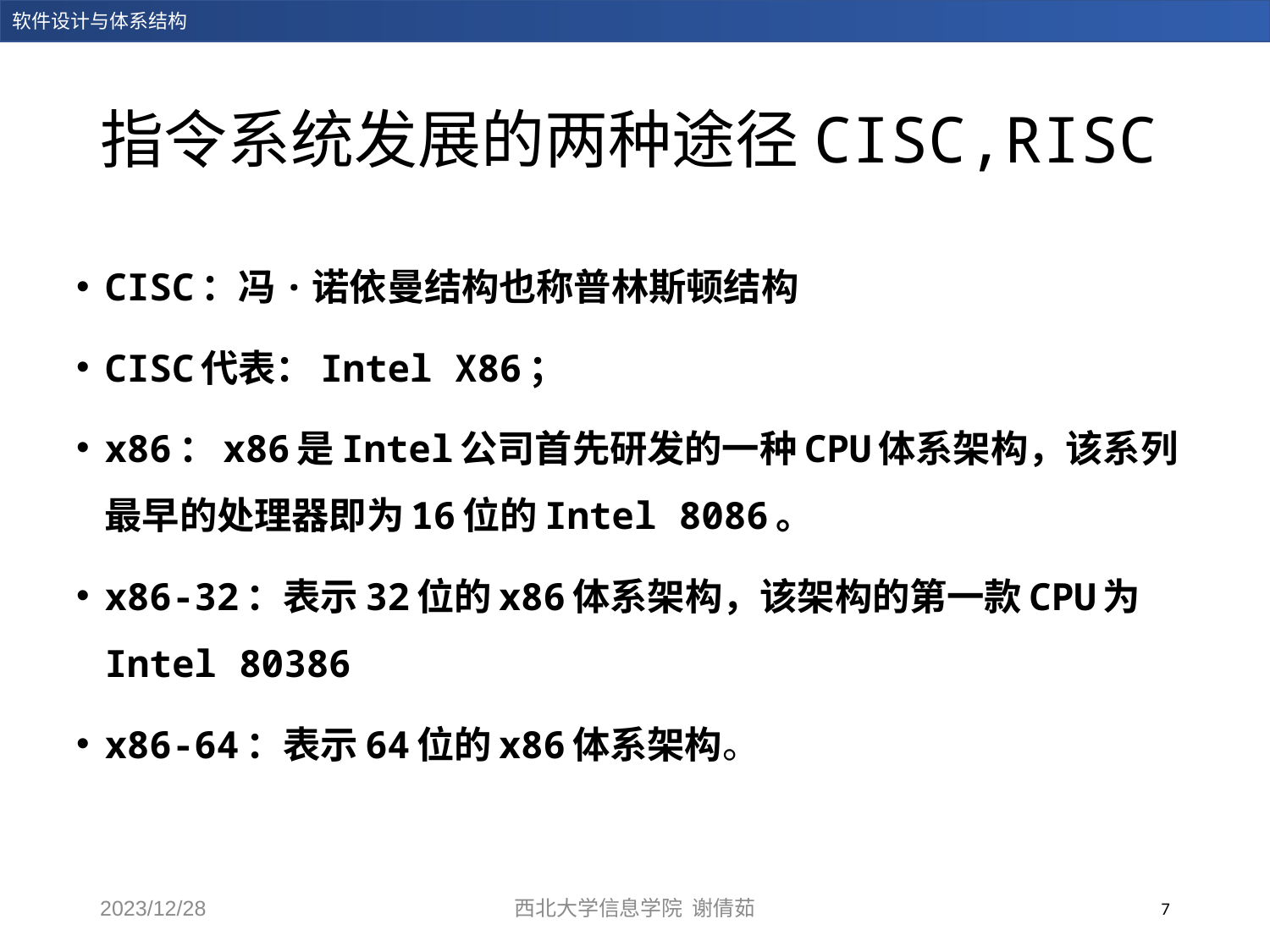

# 指令系统发展的两种途径CISC,RISC
CISC：冯·诺依曼结构也称普林斯顿结构
CISC代表：Intel X86；
x86：x86是Intel公司首先研发的一种CPU体系架构，该系列最早的处理器即为16位的Intel 8086。
x86-32：表示32位的x86体系架构，该架构的第一款CPU为Intel 80386
x86-64：表示64位的x86体系架构。
西北大学信息学院  谢倩茹
7
2023/12/28